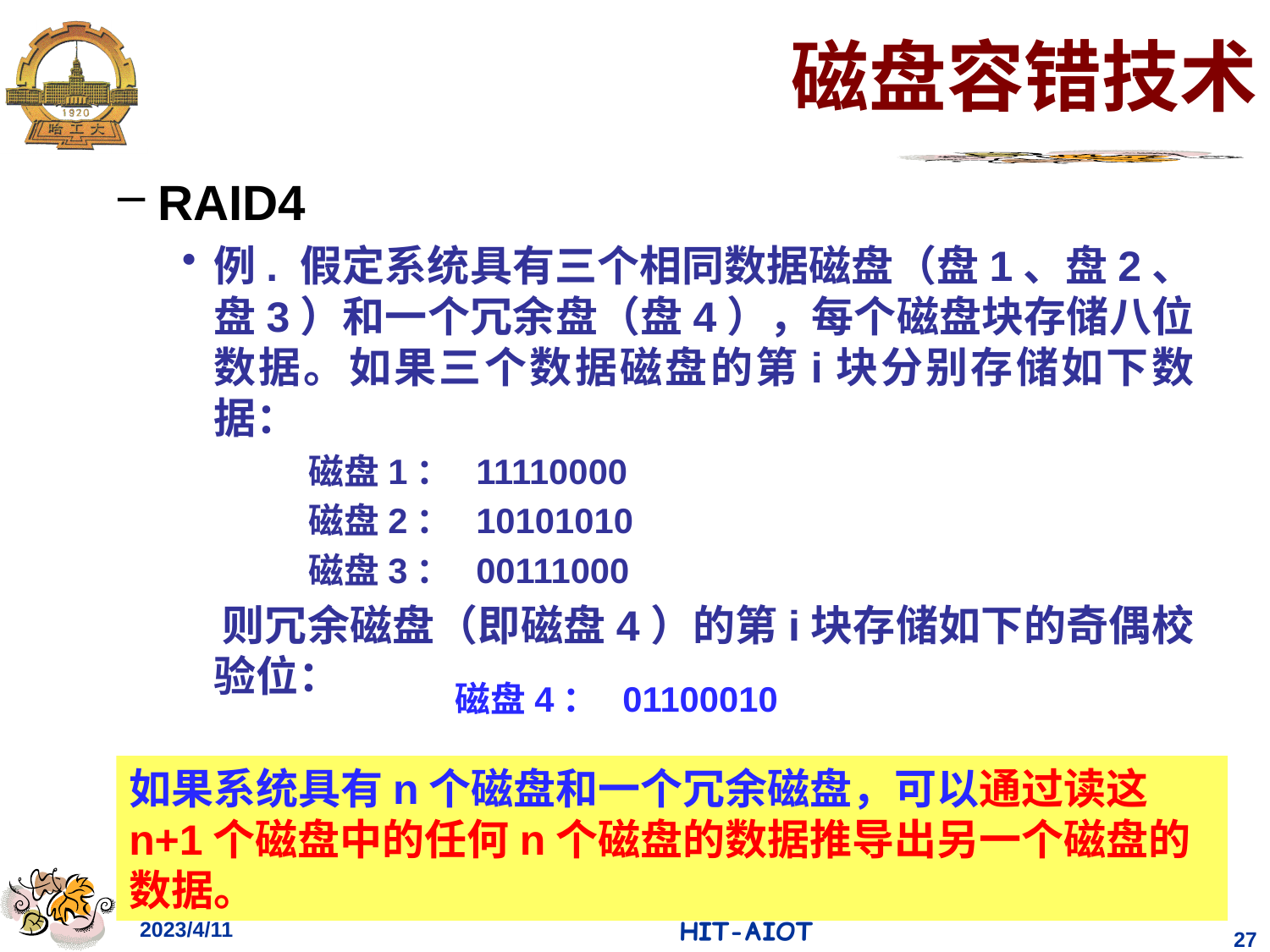

# 磁盘容错技术
RAID4
例. 假定系统具有三个相同数据磁盘（盘1、盘2、盘3）和一个冗余盘（盘4），每个磁盘块存储八位数据。如果三个数据磁盘的第i块分别存储如下数据：
磁盘1：  11110000
磁盘2：  10101010
磁盘3：  00111000
   则冗余磁盘（即磁盘4）的第i块存储如下的奇偶校验位：
磁盘4：  01100010
如果系统具有n个磁盘和一个冗余磁盘，可以通过读这n+1个磁盘中的任何n个磁盘的数据推导出另一个磁盘的数据。
2023/4/11
HIT-AIOT
27